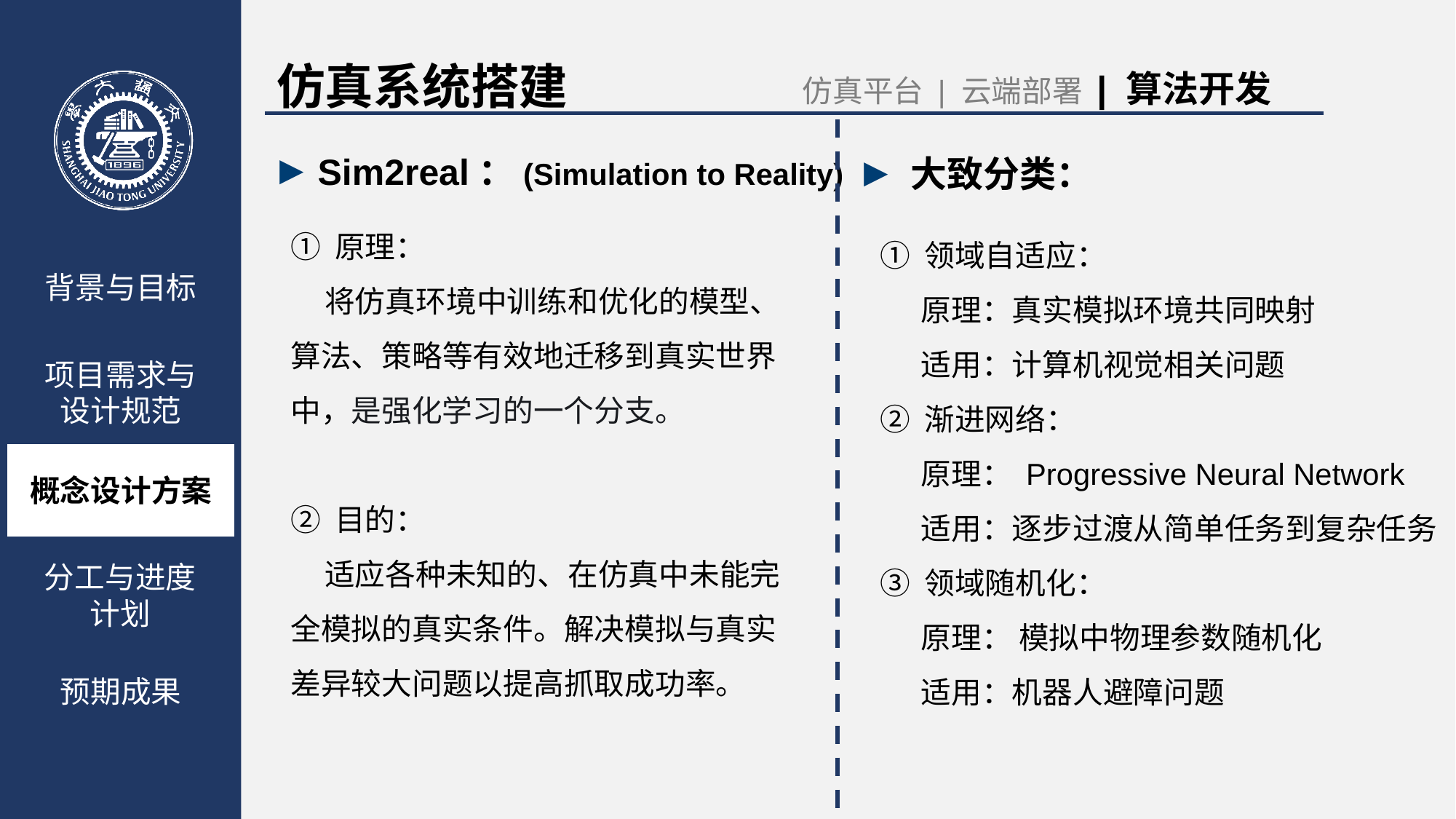

仿真系统搭建
仿真平台 | 云端部署 | 算法开发
▸ Sim2real：(Simulation to Reality)
▸ 大致分类：
① 原理：
    将仿真环境中训练和优化的模型、算法、策略等有效地迁移到真实世界中，是强化学习的一个分支。

② 目的：
    适应各种未知的、在仿真中未能完全模拟的真实条件。解决模拟与真实差异较大问题以提高抓取成功率。
① 领域自适应：
     原理：真实模拟环境共同映射
     适用：计算机视觉相关问题
② 渐进网络：
     原理： Progressive Neural Network
     适用：逐步过渡从简单任务到复杂任务
③ 领域随机化：
     原理： 模拟中物理参数随机化
     适用：机器人避障问题
背景与目标

项目需求与
设计规范
概念设计方案
预期成果
分工与进度计划